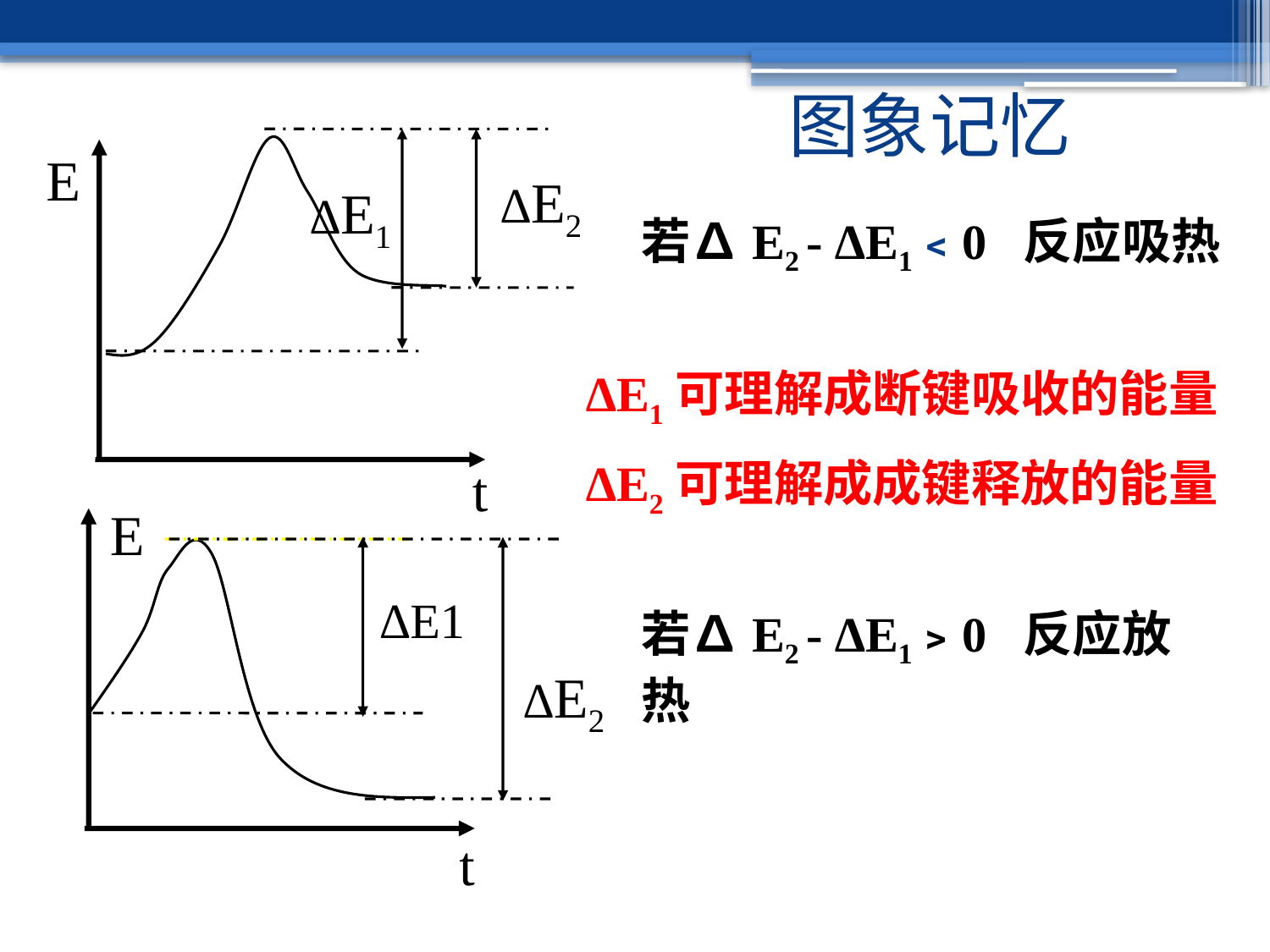

图象记忆

E

∆E2
∆E1
若∆E2 - ∆E1﹤0  反应吸热

∆E1可理解成断键吸收的能量
∆E2可理解成成键释放的能量
t
E

∆E1
若∆E2 - ∆E1﹥0  反应放热
∆E2

t